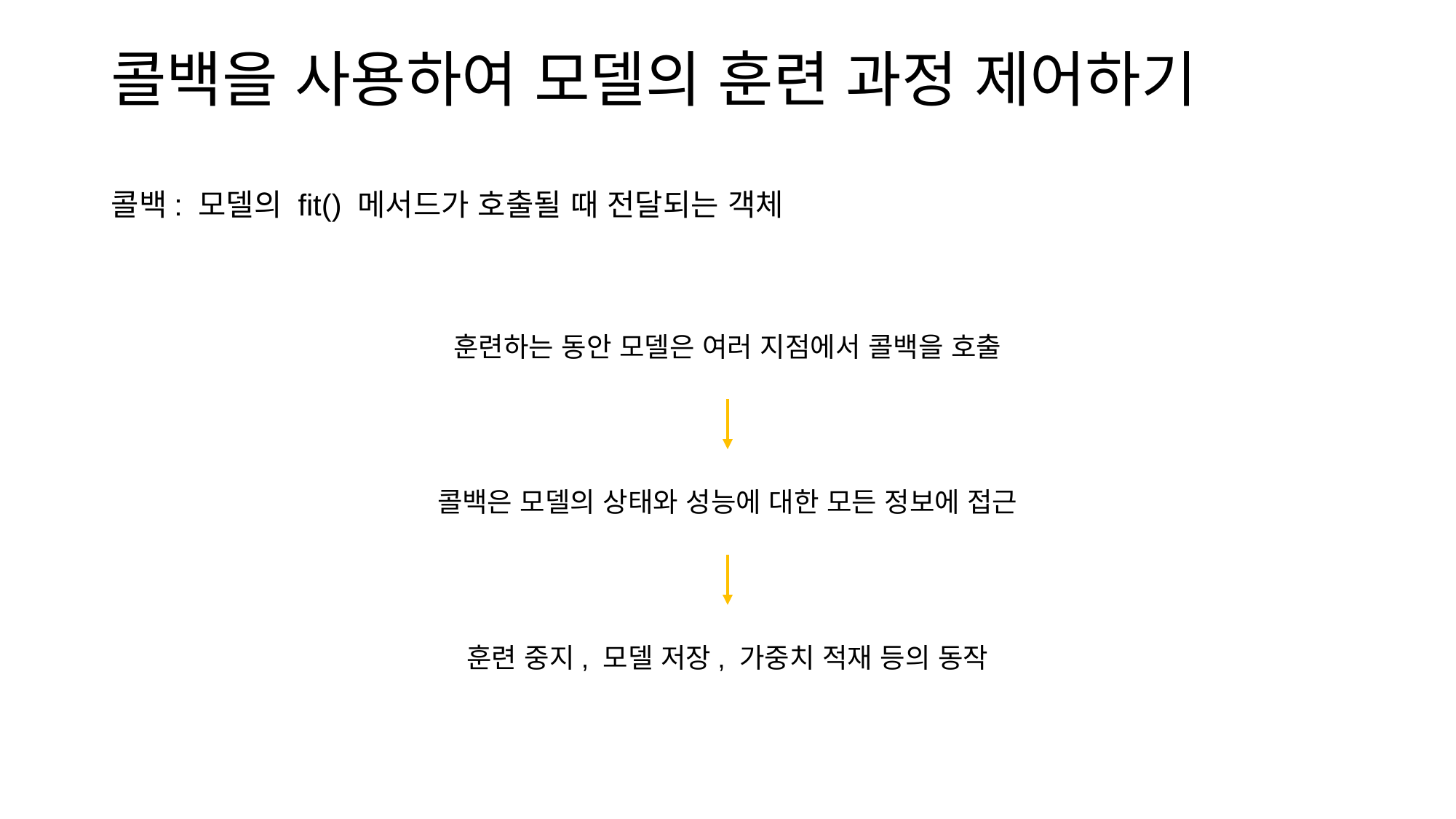

콜백을 사용하여 모델의 훈련 과정 제어하기
콜백: 모델의 fit() 메서드가 호출될 때 전달되는 객체
훈련하는 동안 모델은 여러 지점에서 콜백을 호출
콜백은 모델의 상태와 성능에 대한 모든 정보에 접근
훈련 중지, 모델 저장, 가중치 적재 등의 동작